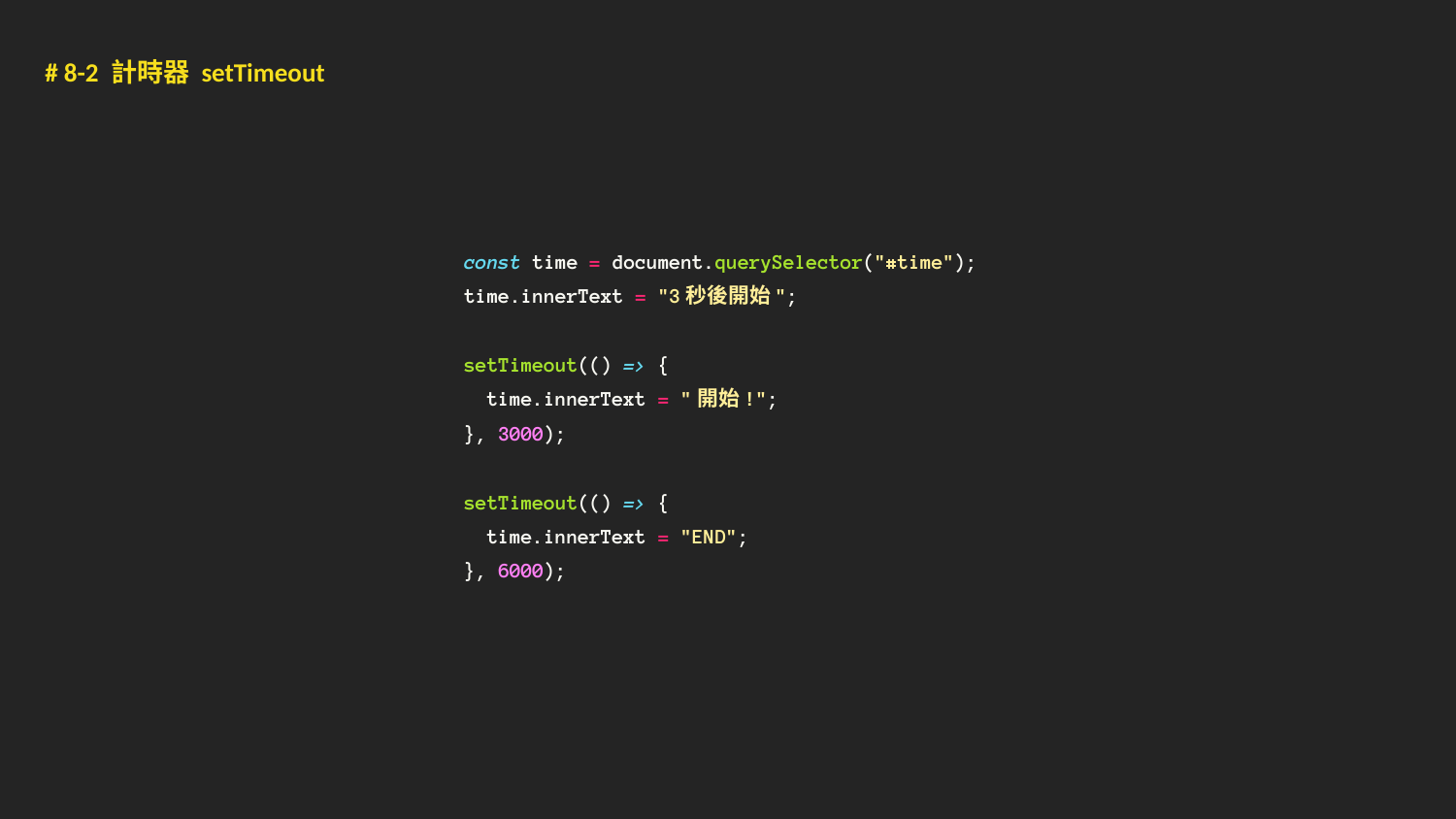

# 8-2 計時器 setTimeout
      const time = document.querySelector("#time");
      time.innerText = "3秒後開始";

      setTimeout(() => {
        time.innerText = "開始!";
      }, 3000);

      setTimeout(() => {
        time.innerText = "END";
      }, 6000);